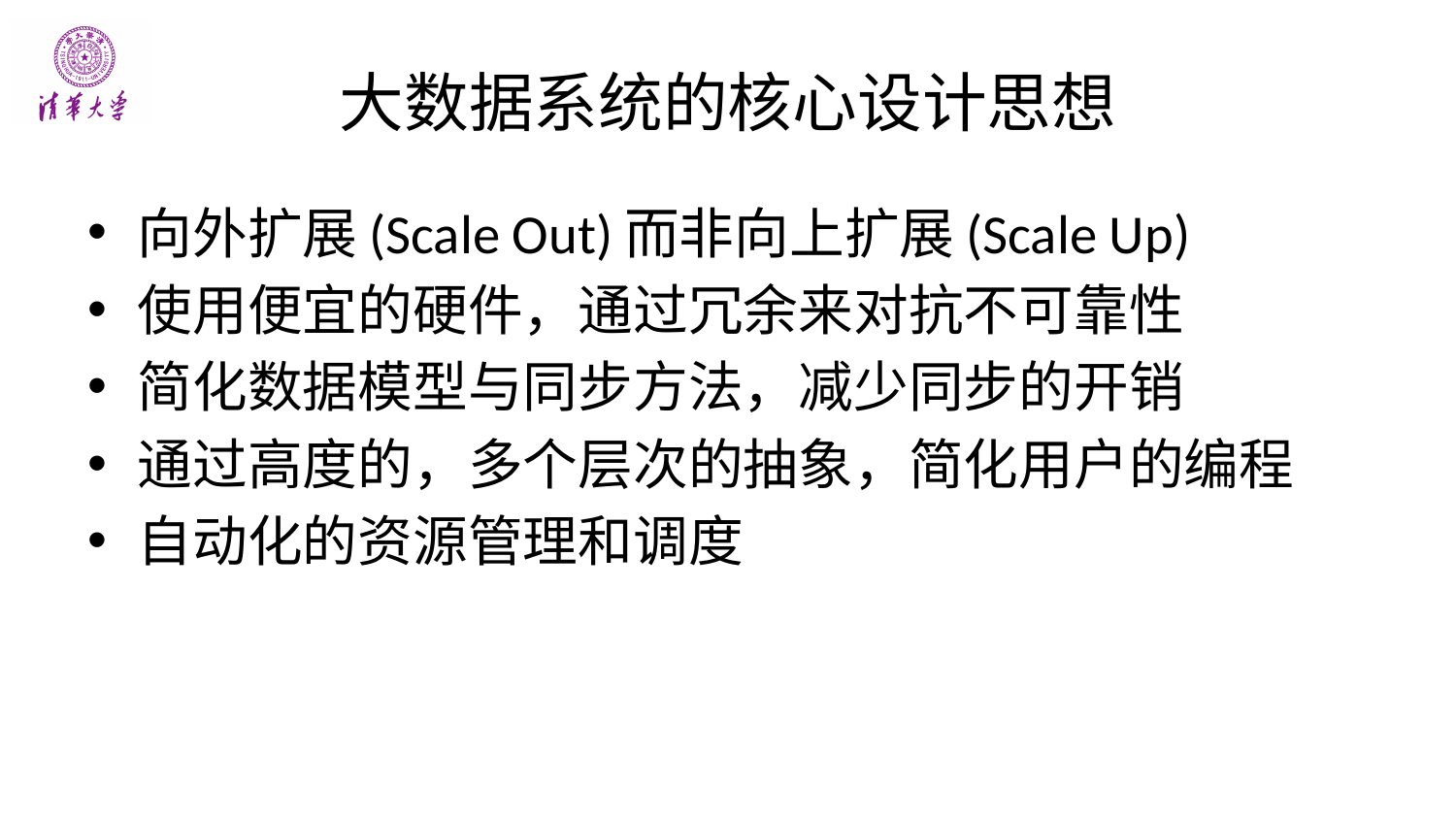

# 大数据系统的核心设计思想
向外扩展(Scale Out)而非向上扩展(Scale Up)
使用便宜的硬件，通过冗余来对抗不可靠性
简化数据模型与同步方法，减少同步的开销
通过高度的，多个层次的抽象，简化用户的编程
自动化的资源管理和调度